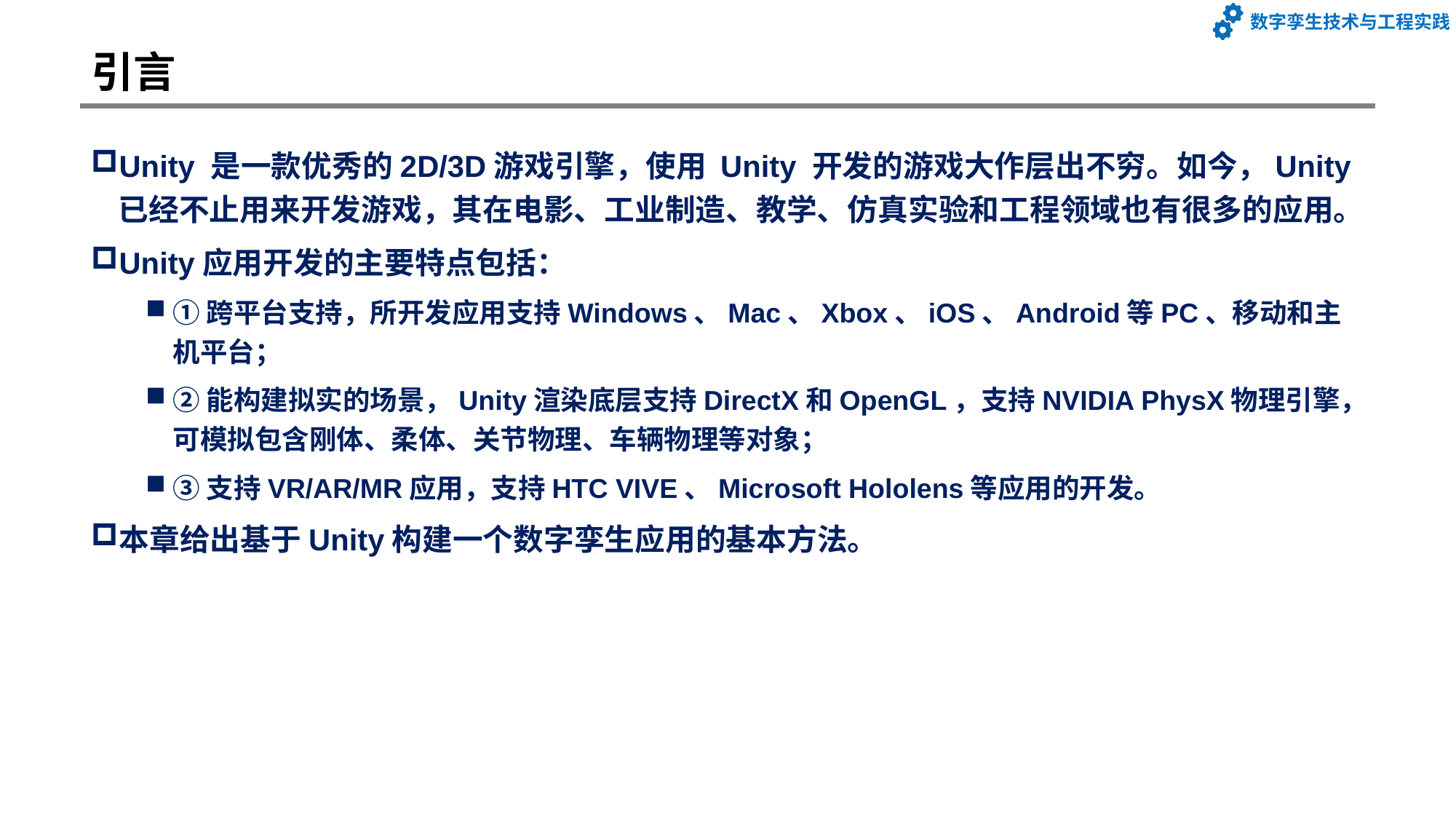

# 引言
Unity 是一款优秀的2D/3D游戏引擎，使用 Unity 开发的游戏大作层出不穷。如今，Unity 已经不止用来开发游戏，其在电影、工业制造、教学、仿真实验和工程领域也有很多的应用。
Unity应用开发的主要特点包括：
①跨平台支持，所开发应用支持Windows、Mac、Xbox、iOS、Android等PC、移动和主机平台；
②能构建拟实的场景，Unity渲染底层支持DirectX和OpenGL，支持NVIDIA PhysX物理引擎，可模拟包含刚体、柔体、关节物理、车辆物理等对象；
③支持VR/AR/MR应用，支持HTC VIVE、Microsoft Hololens等应用的开发。
本章给出基于Unity构建一个数字孪生应用的基本方法。